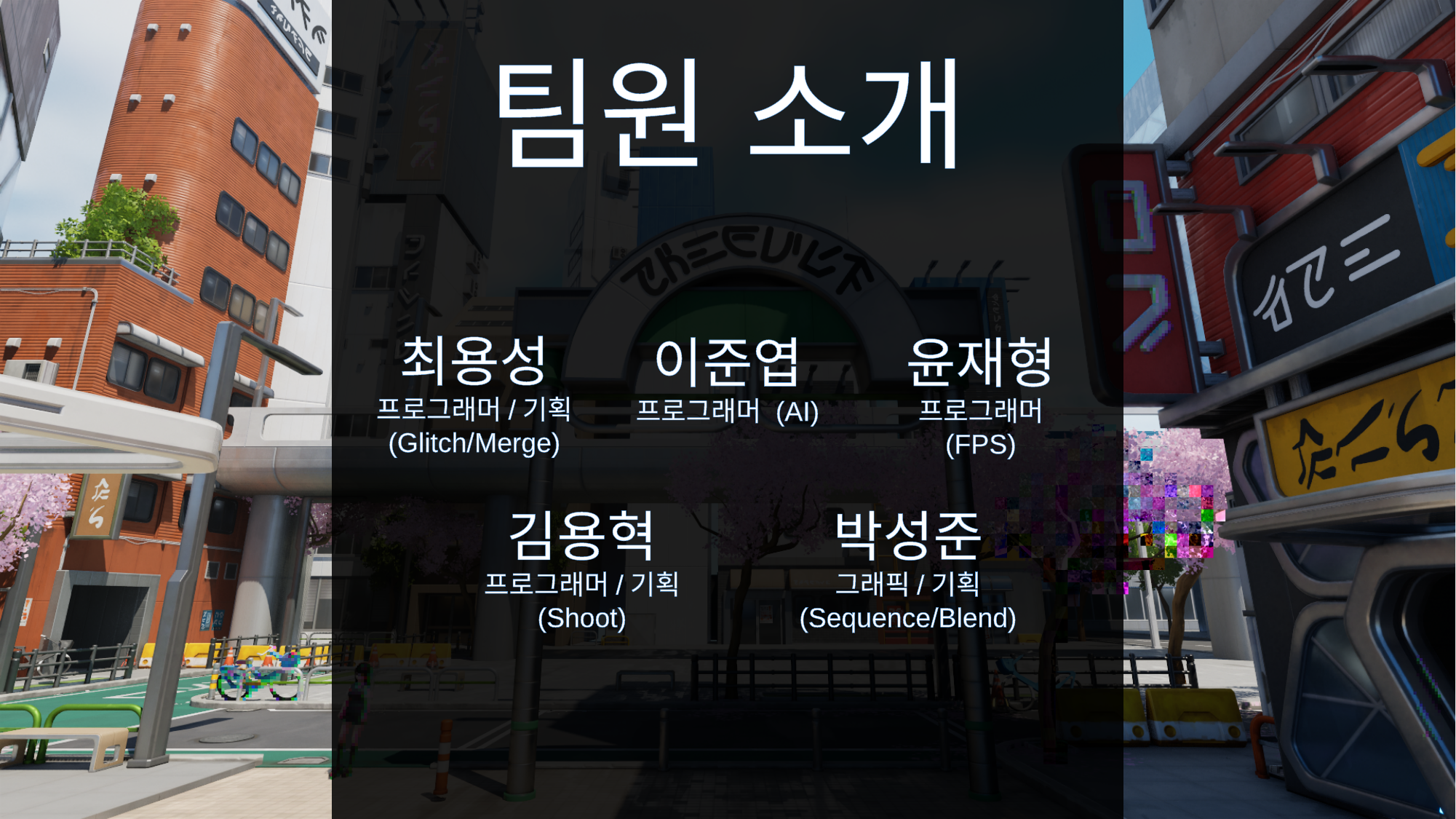

팀원 소개
최용성
프로그래머/기획
(Glitch/Merge)
이준엽
프로그래머 (AI)
윤재형
프로그래머 (FPS)
김용혁
프로그래머/기획
(Shoot)
박성준
그래픽/기획
(Sequence/Blend)